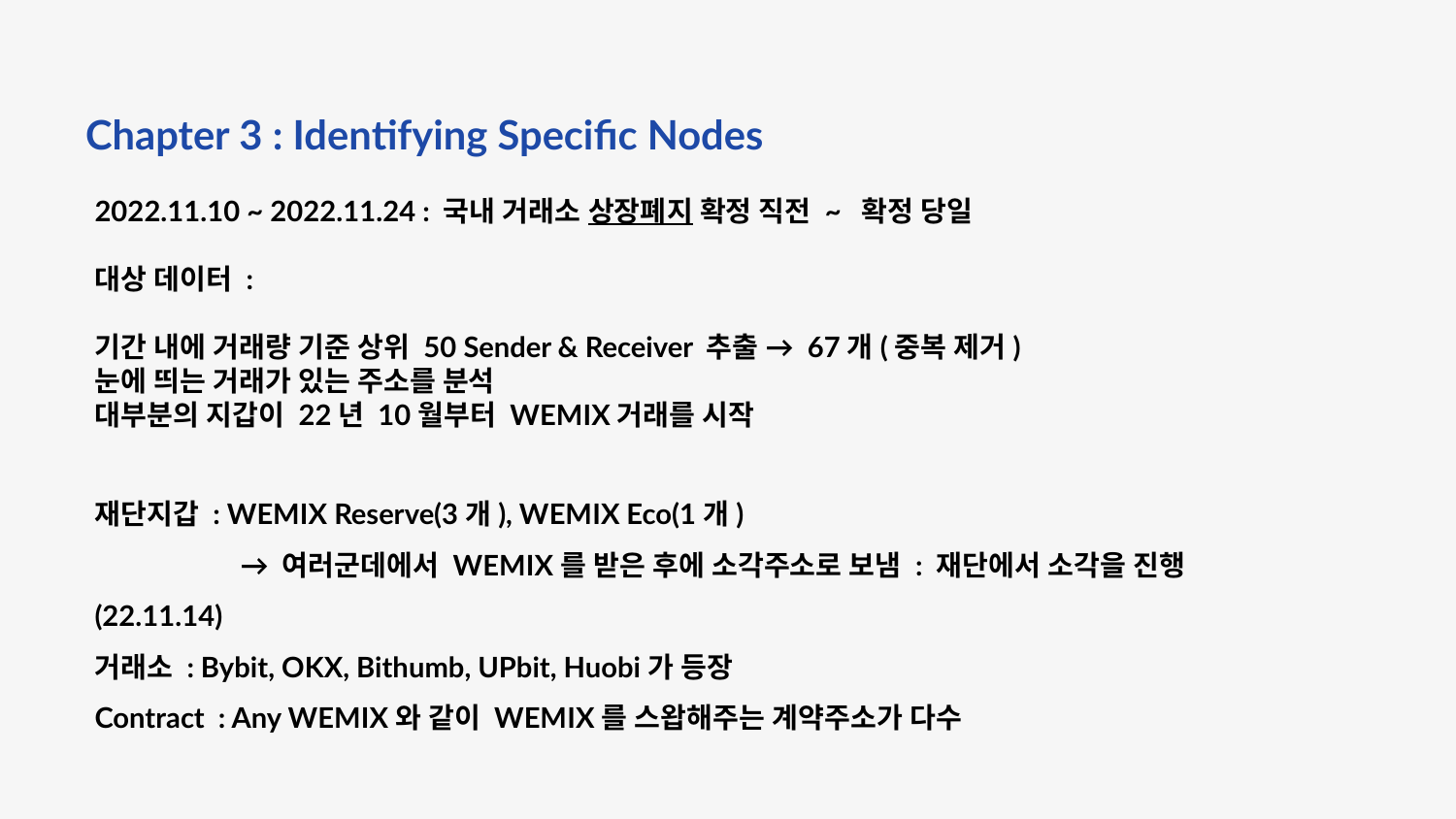

Chapter 3 : Identifying Specific Nodes
2022.11.10 ~ 2022.11.24 : 국내 거래소 상장폐지 확정 직전 ~  확정 당일

대상 데이터 :
기간 내에 거래량 기준 상위 50 Sender & Receiver 추출 → 67개(중복 제거)
눈에 띄는 거래가 있는 주소를 분석
대부분의 지갑이 22년 10월부터 WEMIX거래를 시작
재단지갑 : WEMIX Reserve(3개), WEMIX Eco(1개)
	→ 여러군데에서 WEMIX를 받은 후에 소각주소로 보냄 : 재단에서 소각을 진행(22.11.14)
거래소 : Bybit, OKX, Bithumb, UPbit, Huobi가 등장
Contract  : Any WEMIX와 같이 WEMIX를 스왑해주는 계약주소가 다수
2022. 11. 10 ~ 2022. 11. 24 : 국내 거래소 상장폐지 확정 직전 ~ 당일

대상 데이터 :
기간 내에 거래량 기준 상위 50 Sender & Receiver 추출 → 67개(중복 제거)
눈에 띄는거래가 있는 주소를 분석
대부분의 지갑이 22년 말부터 WEMIX거래를 시작